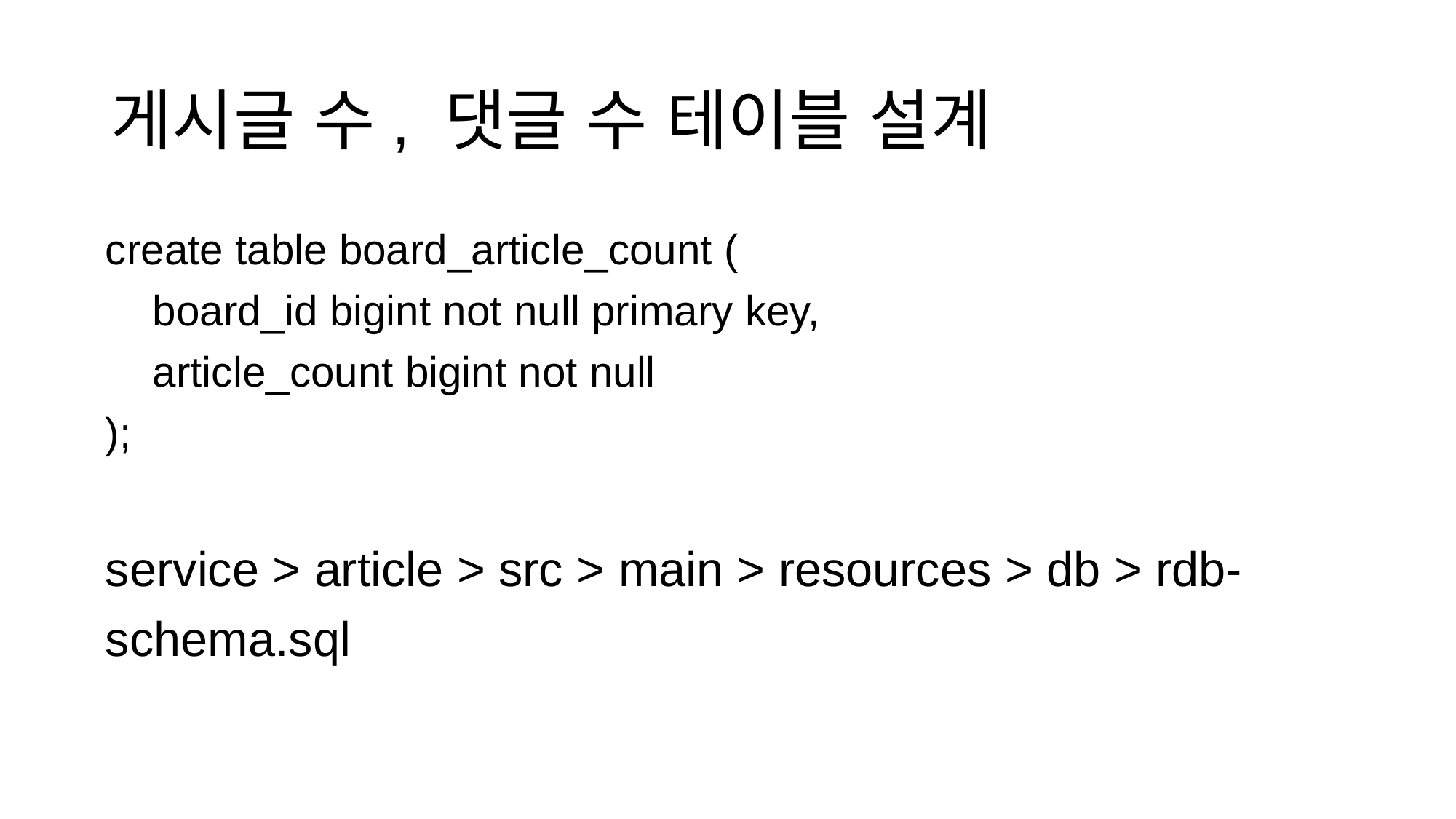

# 게시글 수, 댓글 수 테이블 설계
create table board_article_count (
    board_id bigint not null primary key,
    article_count bigint not null
);
service > article > src > main > resources > db > rdb-schema.sql